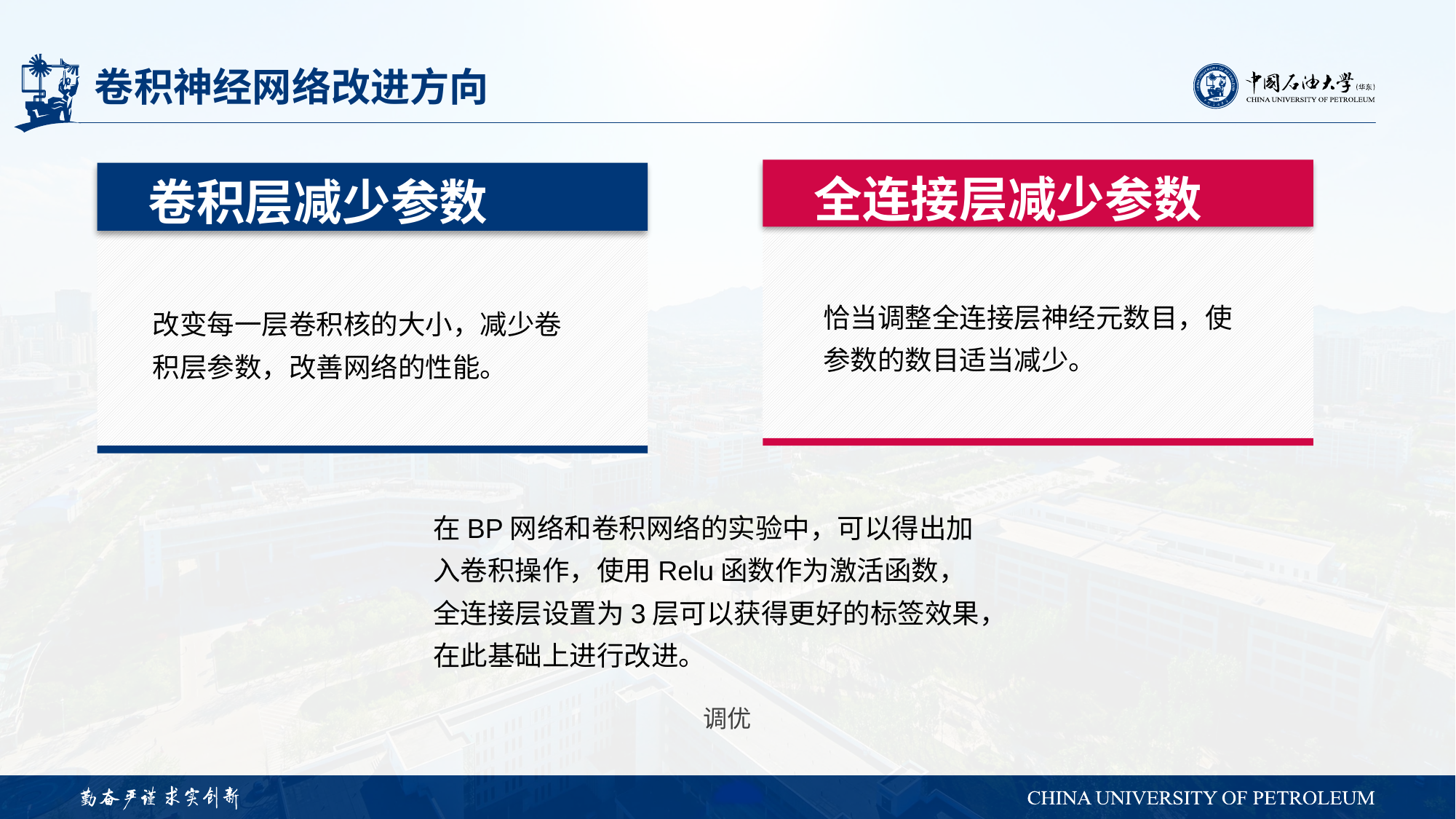

# 卷积神经网络改进方向

全连接层减少参数

卷积层减少参数

恰当调整全连接层神经元数目，使参数的数目适当减少。
改变每一层卷积核的大小，减少卷积层参数，改善网络的性能。
在BP网络和卷积网络的实验中，可以得出加入卷积操作，使用Relu函数作为激活函数，全连接层设置为3层可以获得更好的标签效果，在此基础上进行改进。
调优